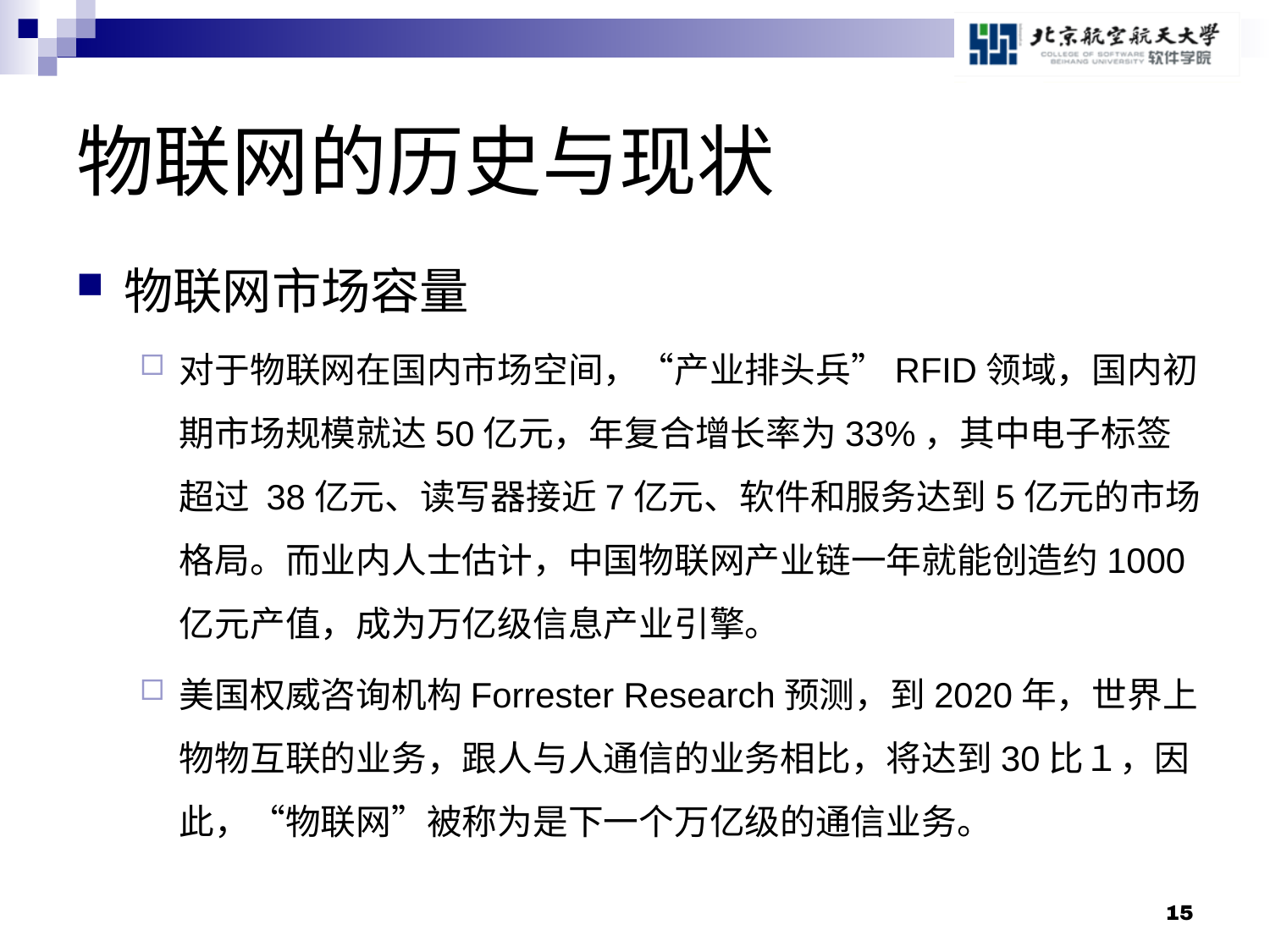

# 物联网的历史与现状
物联网市场容量
对于物联网在国内市场空间，“产业排头兵”RFID领域，国内初期市场规模就达50亿元，年复合增长率为33%，其中电子标签超过 38亿元、读写器接近7亿元、软件和服务达到5亿元的市场格局。而业内人士估计，中国物联网产业链一年就能创造约1000亿元产值，成为万亿级信息产业引擎。
美国权威咨询机构Forrester Research预测，到2020年，世界上物物互联的业务，跟人与人通信的业务相比，将达到30比１，因此，“物联网”被称为是下一个万亿级的通信业务。
15